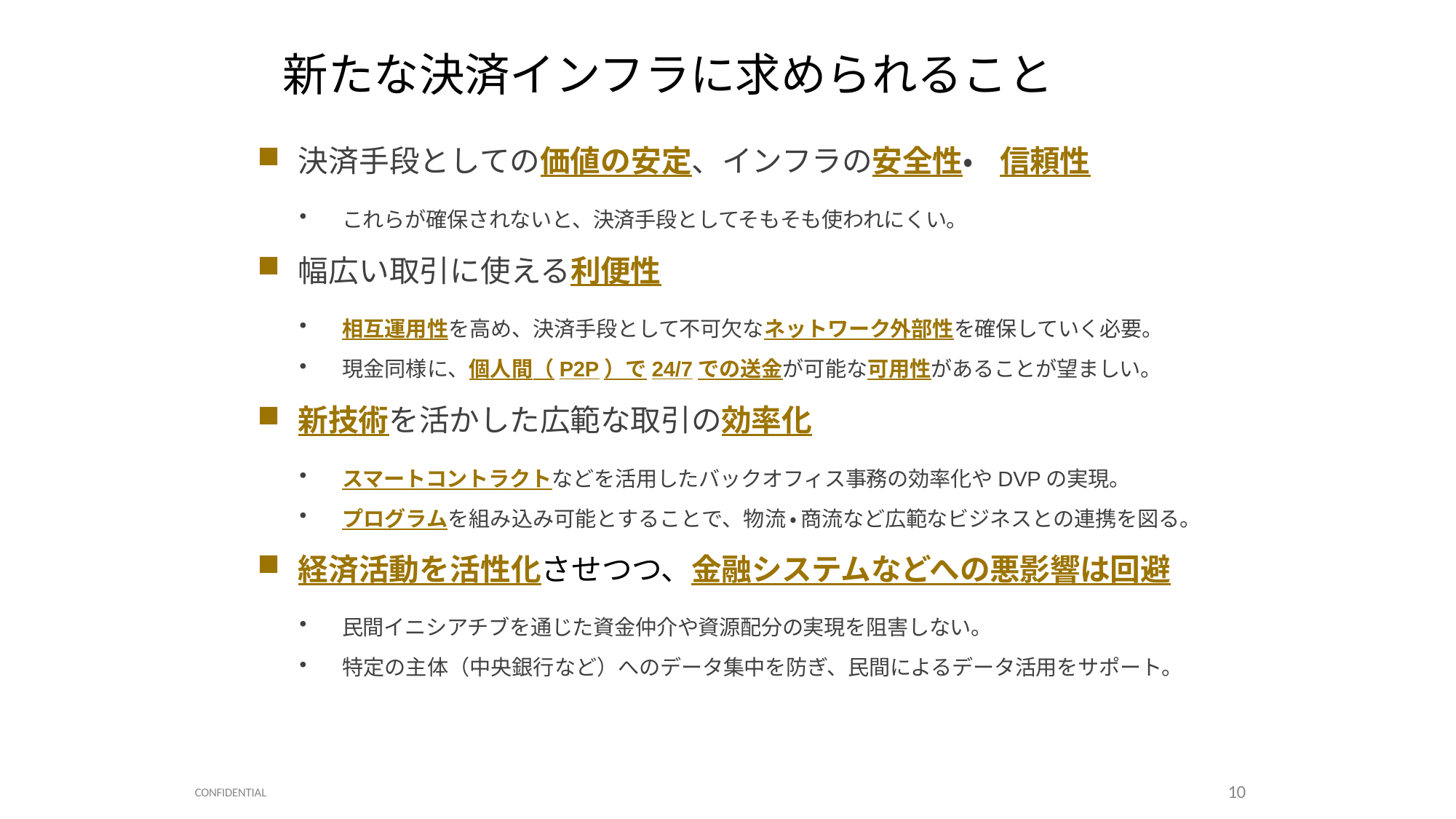

# 新たな決済インフラに求められること
決済手段としての価値の安定、インフラの安全性・信頼性
これらが確保されないと、決済手段としてそもそも使われにくい。

幅広い取引に使える利便性
相互運用性を高め、決済手段として不可欠なネットワーク外部性を確保していく必要。

現金同様に、個人間（P2P）で24/7での送金が可能な可用性があることが望ましい。

新技術を活かした広範な取引の効率化
スマートコントラクトなどを活用したバックオフィス事務の効率化やDVPの実現。

プログラムを組み込み可能とすることで、物流・商流など広範なビジネスとの連携を図る。

経済活動を活性化させつつ、金融システムなどへの悪影響は回避
民間イニシアチブを通じた資金仲介や資源配分の実現を阻害しない。

特定の主体（中央銀行など）へのデータ集中を防ぎ、民間によるデータ活用をサポート。
10
CONFIDENTIAL